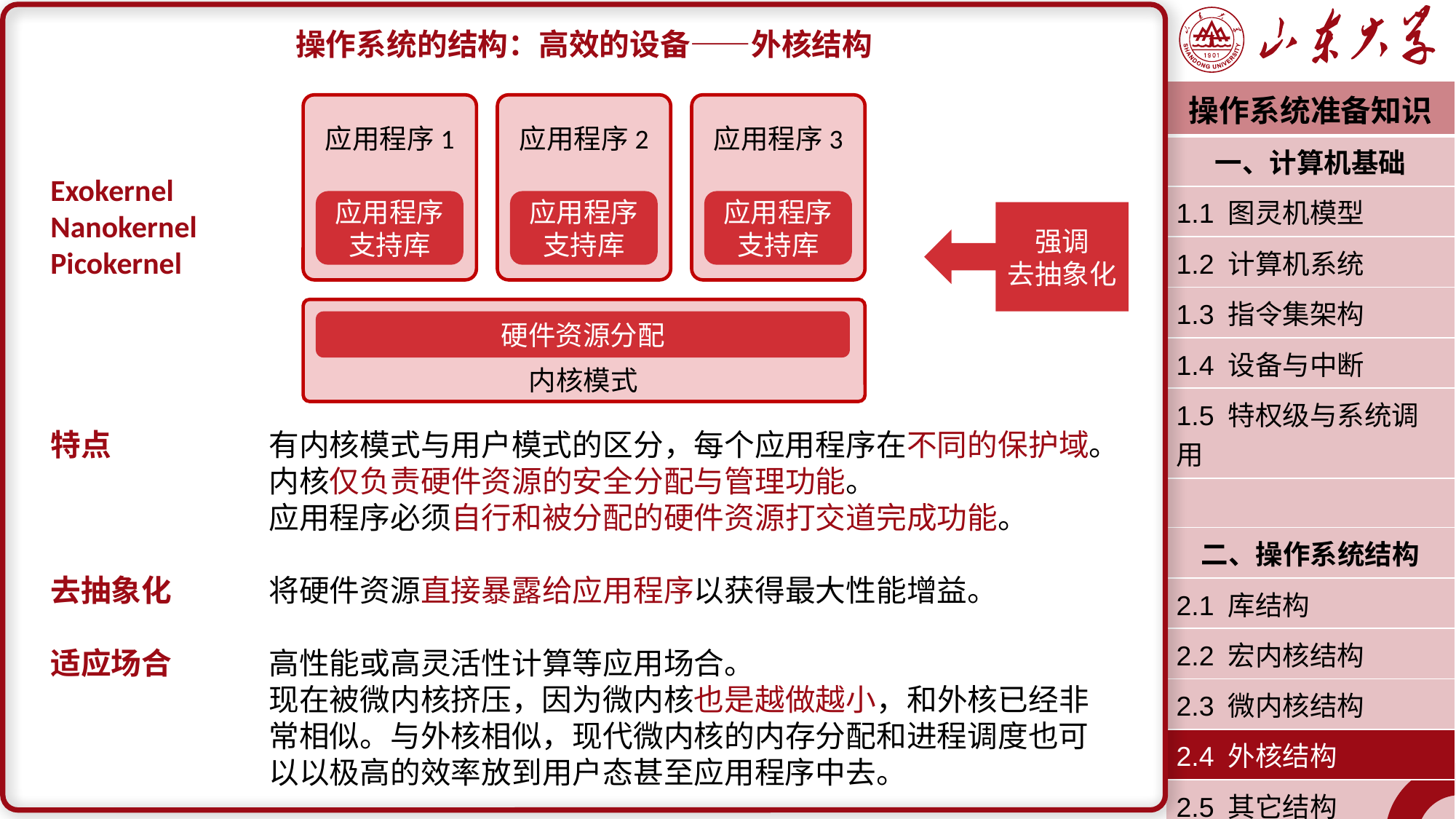

操作系统的结构：高效的设备——外核结构

Exokernel
Nanokernel
Picokernel

特点		有内核模式与用户模式的区分，每个应用程序在不同的保护域。
		内核仅负责硬件资源的安全分配与管理功能。
		应用程序必须自行和被分配的硬件资源打交道完成功能。

去抽象化	将硬件资源直接暴露给应用程序以获得最大性能增益。

适应场合	高性能或高灵活性计算等应用场合。
		现在被微内核挤压，因为微内核也是越做越小，和外核已经非		常相似。与外核相似，现代微内核的内存分配和进程调度也可		以以极高的效率放到用户态甚至应用程序中去。
| 操作系统准备知识 |
| --- |
| 一、计算机基础 |
| 1.1 图灵机模型 |
| 1.2 计算机系统 |
| 1.3 指令集架构 |
| 1.4 设备与中断 |
| 1.5 特权级与系统调用 |
|  |
| 二、操作系统结构 |
| 2.1 库结构 |
| 2.2 宏内核结构 |
| 2.3 微内核结构 |
| 2.4 外核结构 |
| 2.5 其它结构 |
| 潘润宇 2023.02 |
应用程序1

应用程序支持库
应用程序2

应用程序支持库
应用程序3

应用程序支持库
强调
去抽象化

硬件资源分配
内核模式